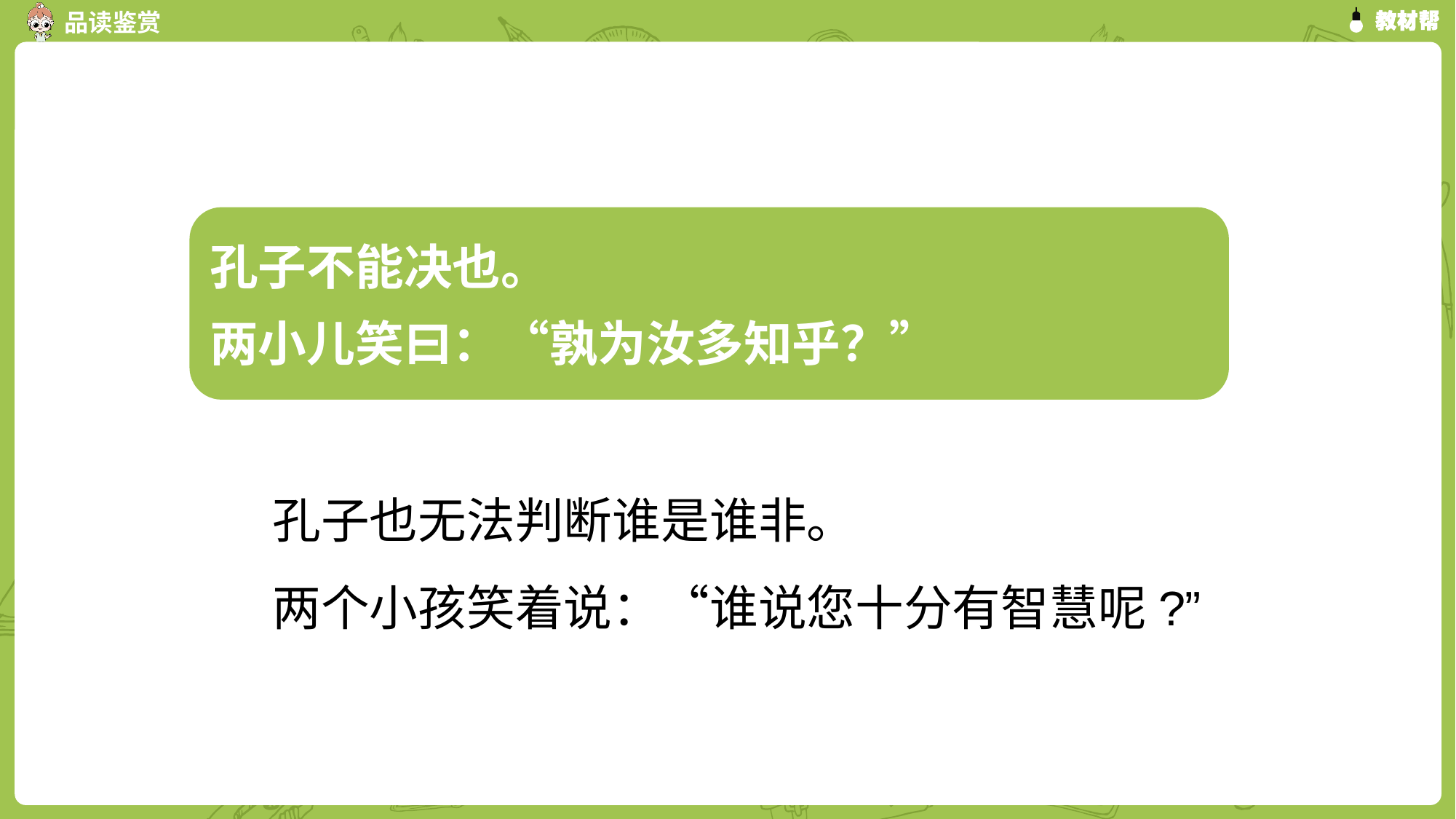

孔子不能决也。
两小儿笑曰：“孰为汝多知乎？”
孔子也无法判断谁是谁非。
两个小孩笑着说：“谁说您十分有智慧呢?”